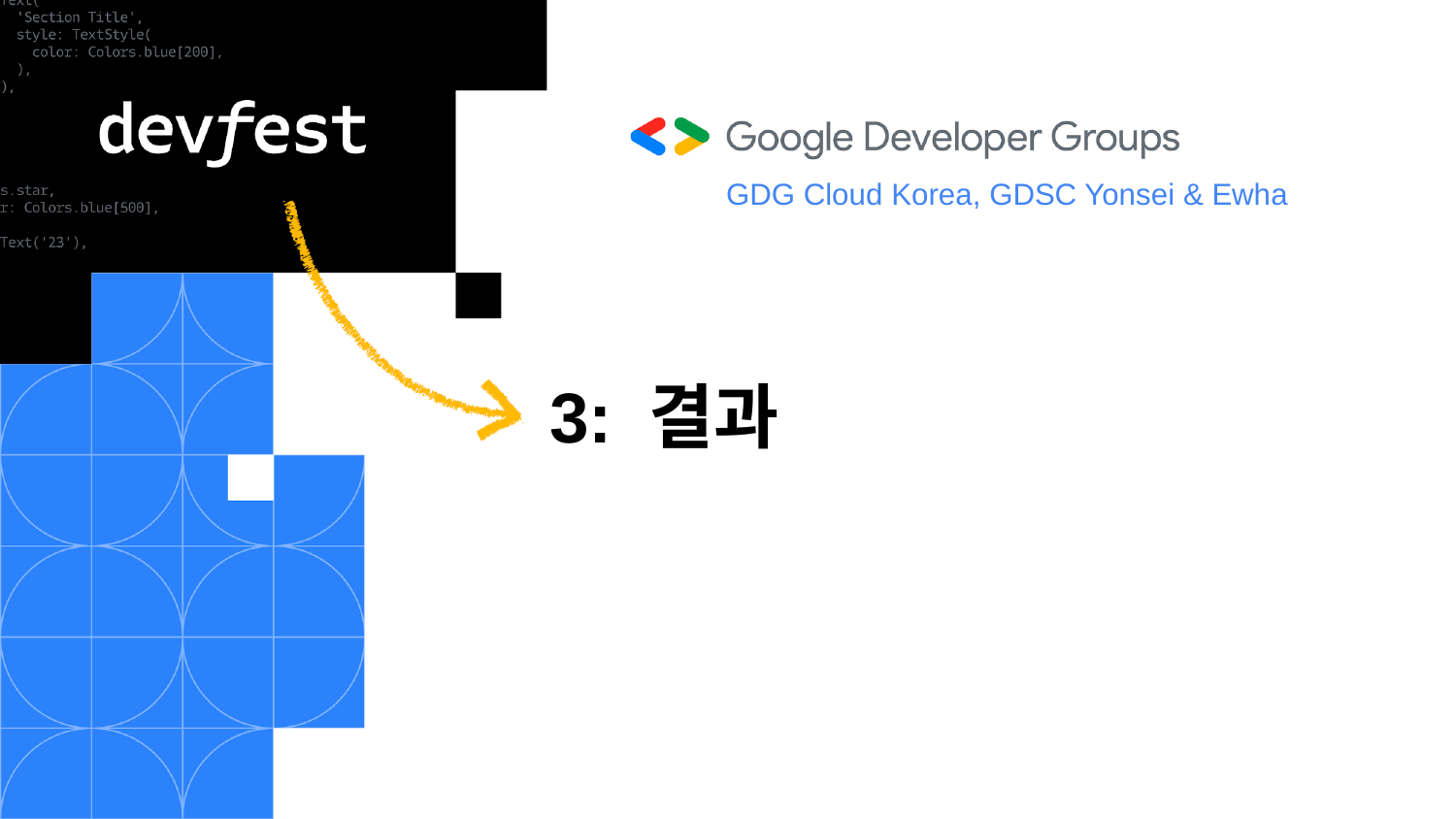

GDG Cloud Korea, GDSC Yonsei & Ewha
# 3: 결과